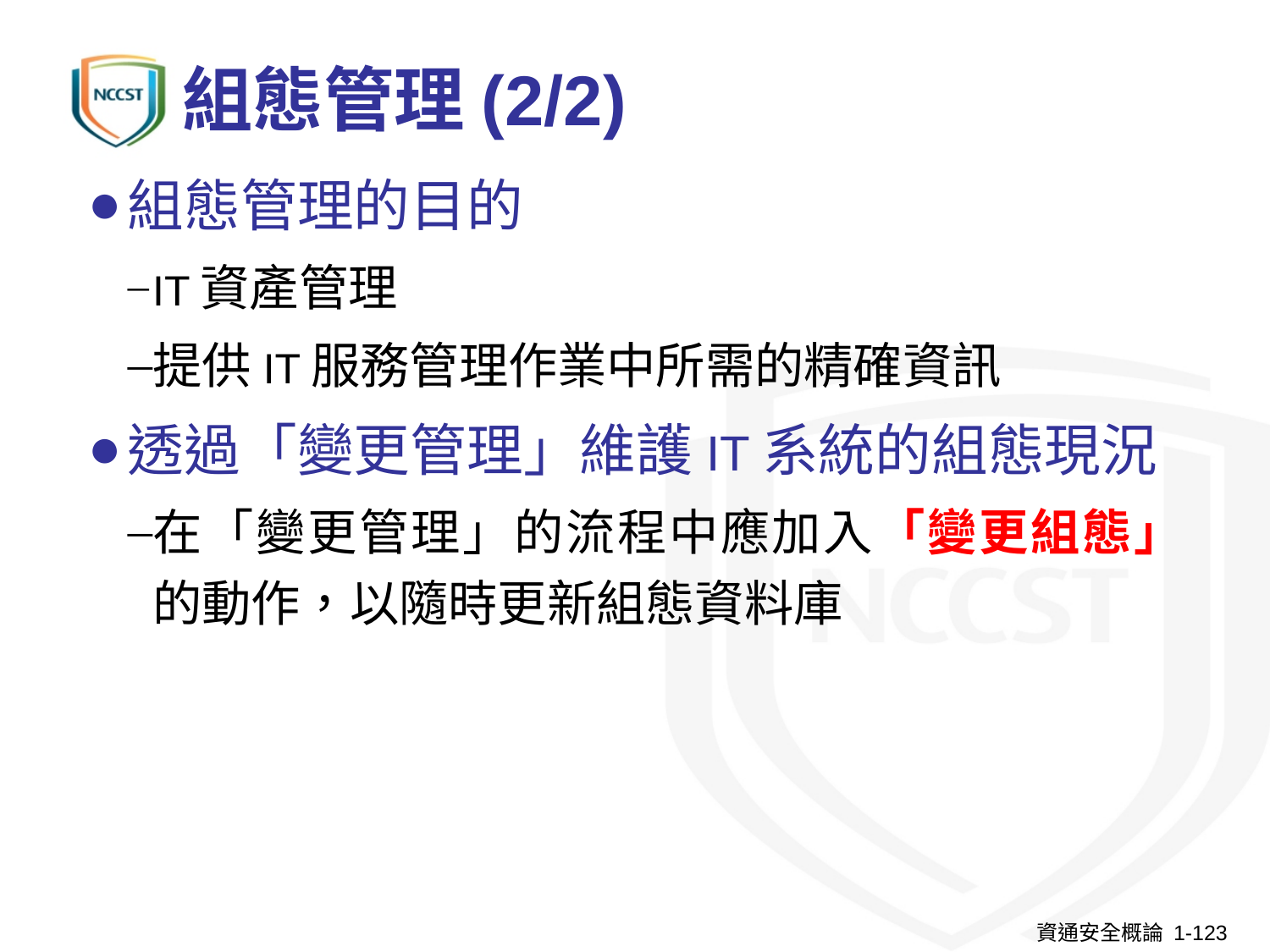

# 組態管理(2/2)
組態管理的目的
IT資產管理
提供IT服務管理作業中所需的精確資訊
透過「變更管理」維護IT系統的組態現況
在「變更管理」的流程中應加入「變更組態」的動作，以隨時更新組態資料庫